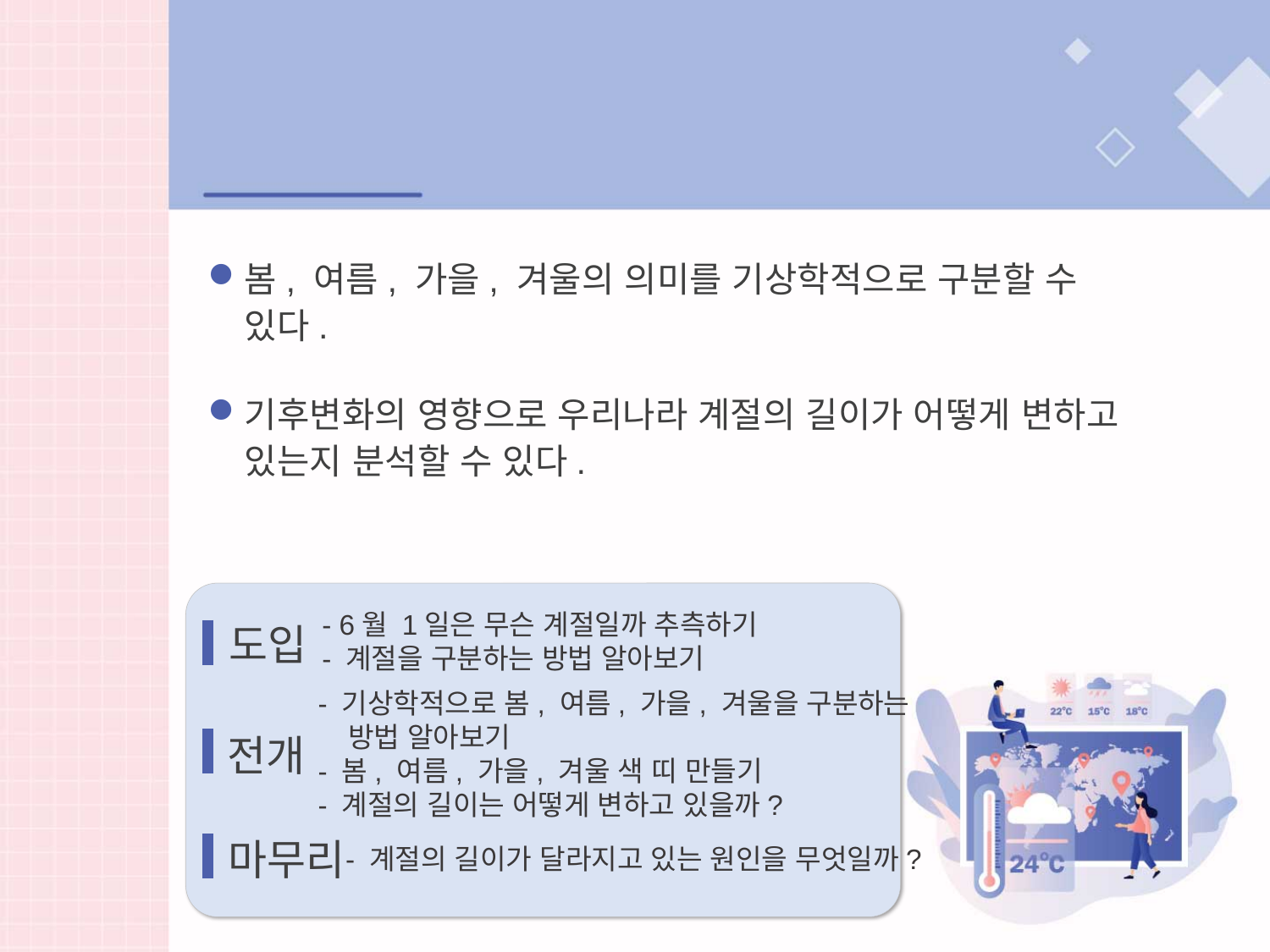

학습목표
봄, 여름, 가을, 겨울의 의미를 기상학적으로 구분할 수 있다.
기후변화의 영향으로 우리나라 계절의 길이가 어떻게 변하고 있는지 분석할 수 있다.

- 6월 1일은 무슨 계절일까 추측하기
- 계절을 구분하는 방법 알아보기
도입
- 기상학적으로 봄, 여름, 가을, 겨울을 구분하는
   방법 알아보기
- 봄, 여름, 가을, 겨울 색 띠 만들기
- 계절의 길이는 어떻게 변하고 있을까?
전개
마무리
- 계절의 길이가 달라지고 있는 원인을 무엇일까?